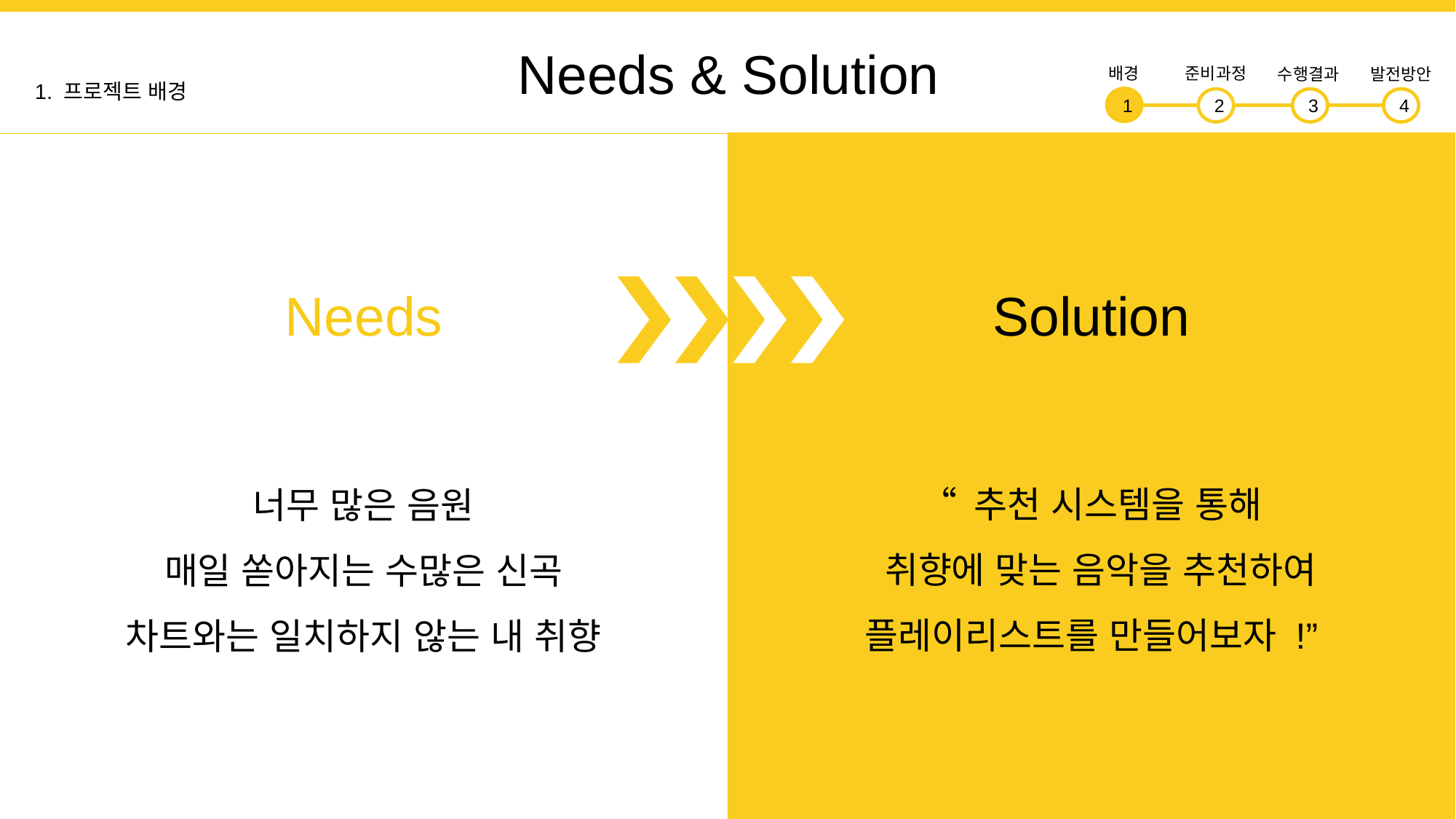

Needs & Solution
배경
준비과정
수행결과
발전방안
3
4
1
2
1. 프로젝트 배경

Needs

Solution
“ 추천 시스템을 통해
 취향에 맞는 음악을 추천하여
플레이리스트를 만들어보자 !”
너무 많은 음원
매일 쏟아지는 수많은 신곡
차트와는 일치하지 않는 내 취향